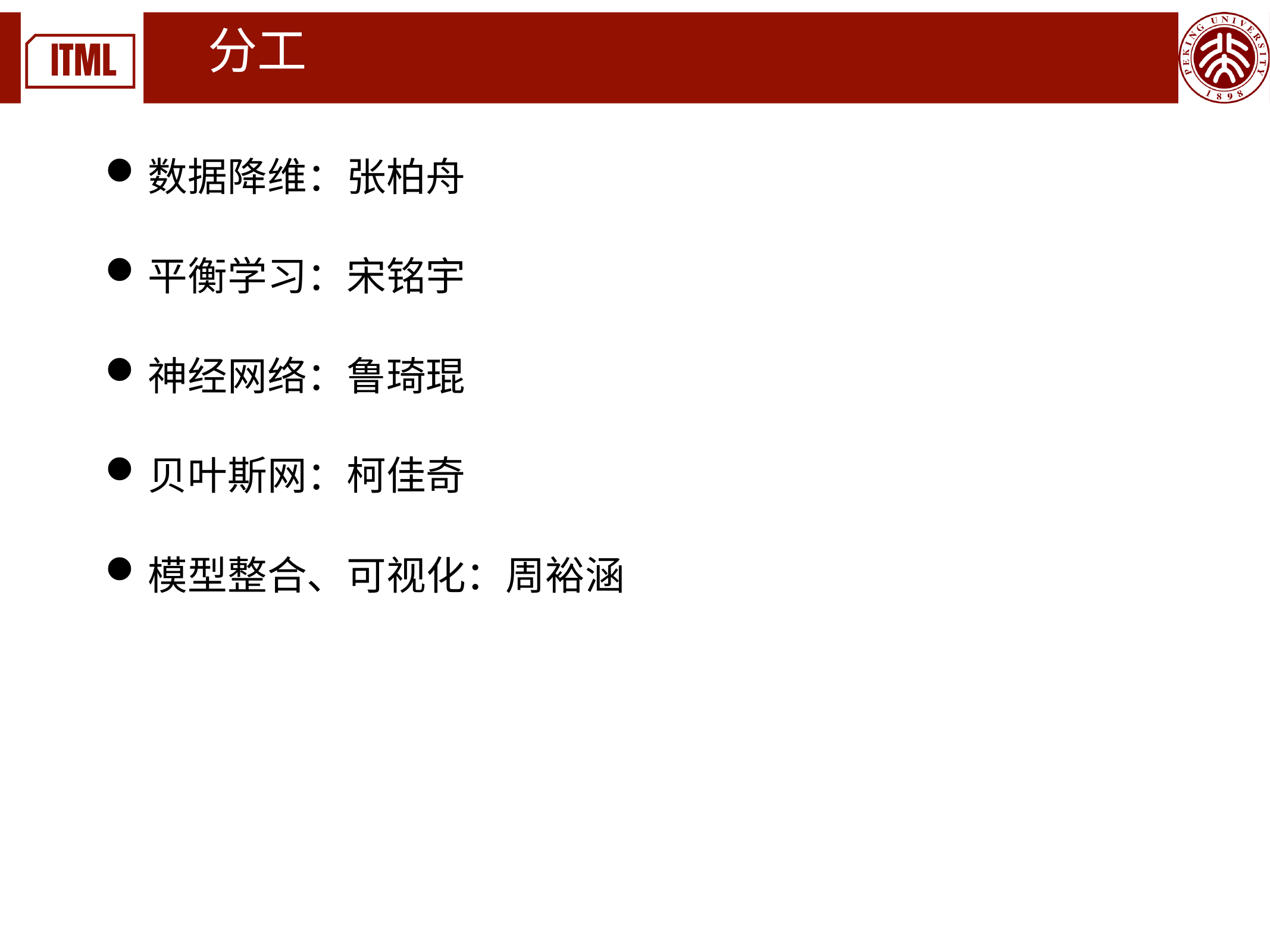

# 分工
数据降维：张柏舟
平衡学习：宋铭宇
神经网络：鲁琦琨
贝叶斯网：柯佳奇
模型整合、可视化：周裕涵